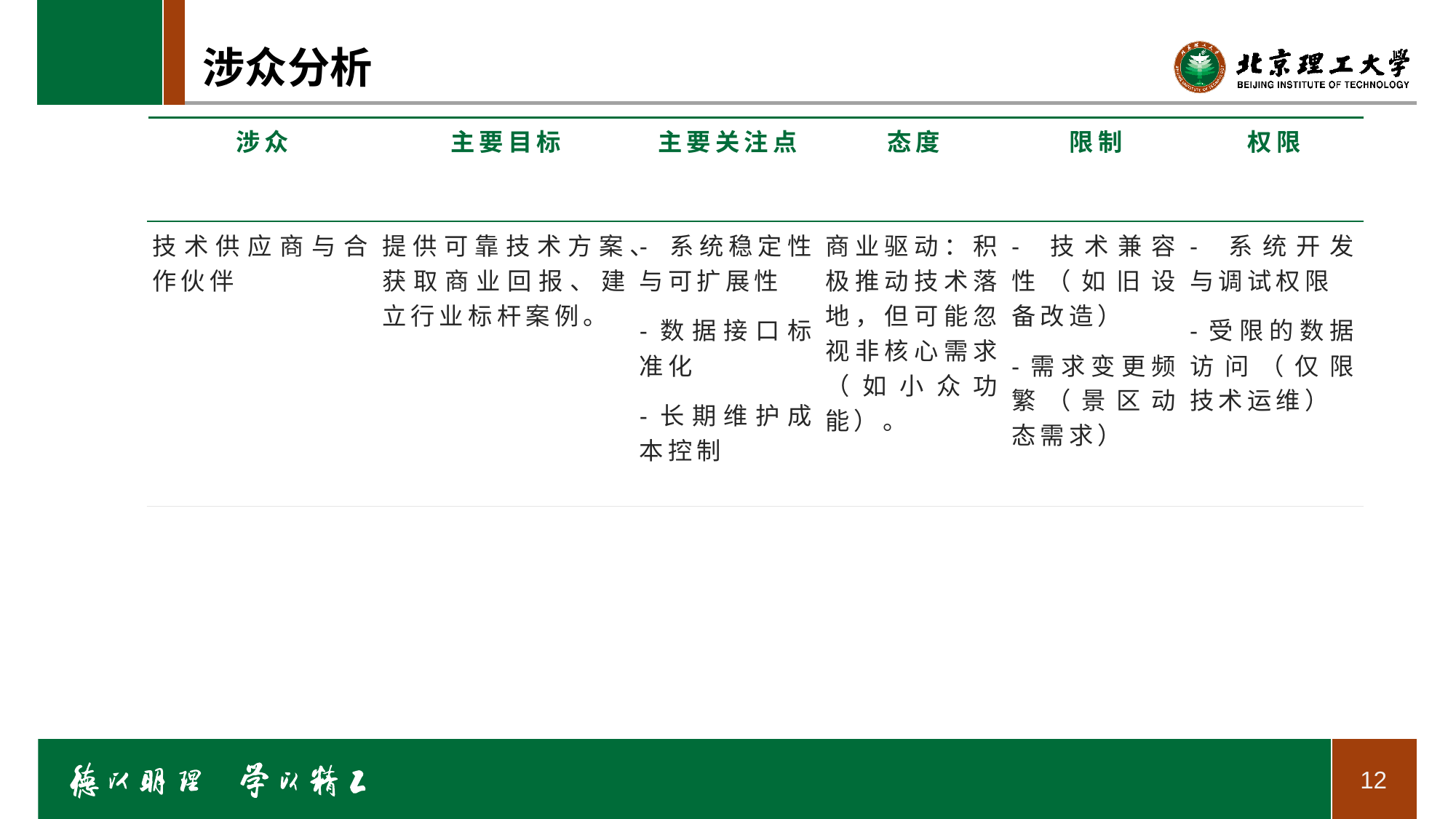

# 涉众分析
| 涉众 | 主要目标 | 主要关注点 | 态度 | 限制 | 权限 |
| --- | --- | --- | --- | --- | --- |
| 技术供应商与合作伙伴 | 提供可靠技术方案、获取商业回报、建立行业标杆案例。 | - 系统稳定性与可扩展性 -数据接口标准化 -长期维护成本控制 | 商业驱动：积极推动技术落地，但可能忽视非核心需求（如小众功能）。 | - 技术兼容性（如旧设备改造） -需求变更频繁（景区动态需求） | - 系统开发与调试权限 -受限的数据访问（仅限技术运维） |